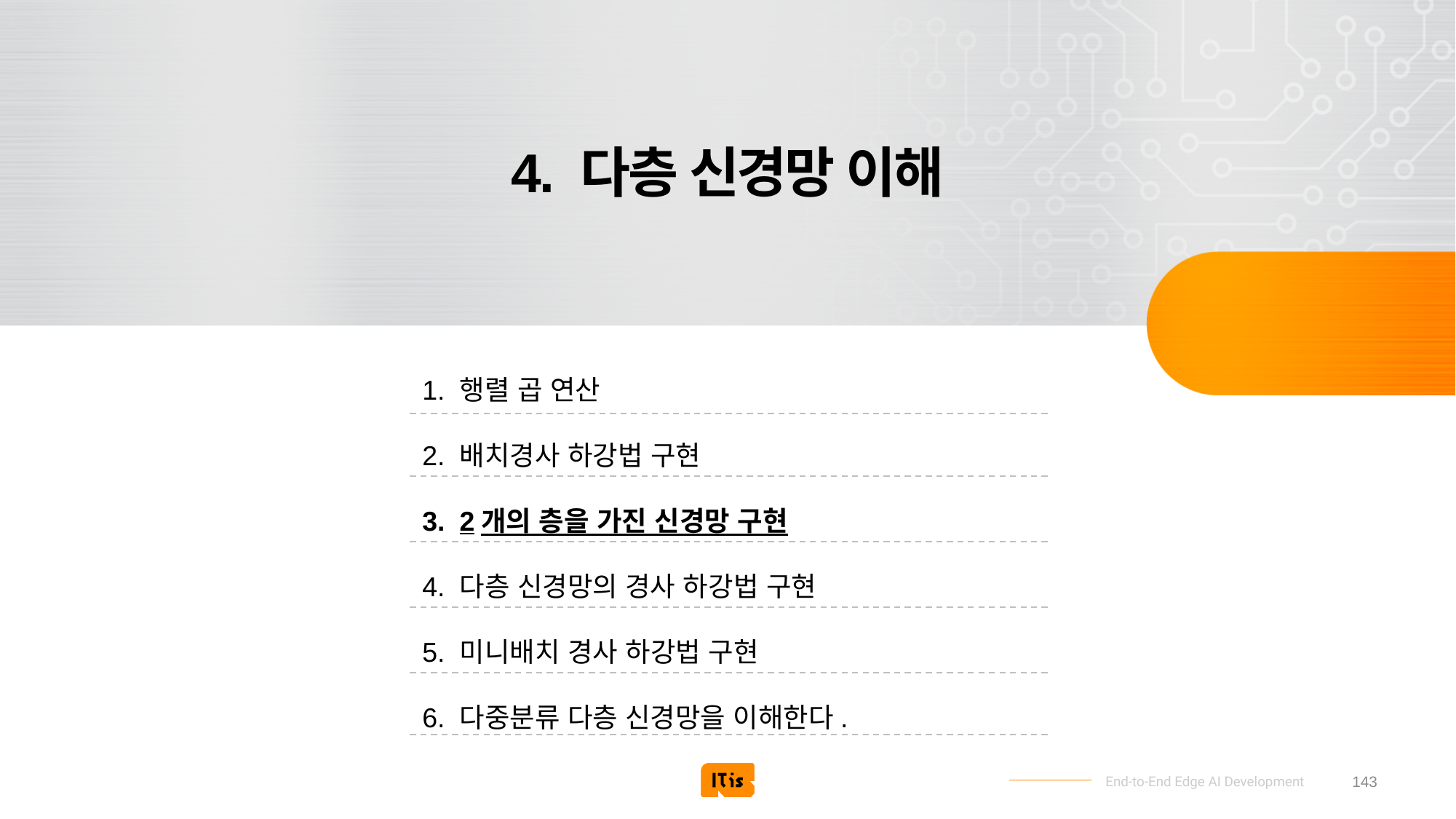

# 4. 다층 신경망 이해
행렬 곱 연산
배치경사 하강법 구현
2개의 층을 가진 신경망 구현
다층 신경망의 경사 하강법 구현
미니배치 경사 하강법 구현
다중분류 다층 신경망을 이해한다.

143